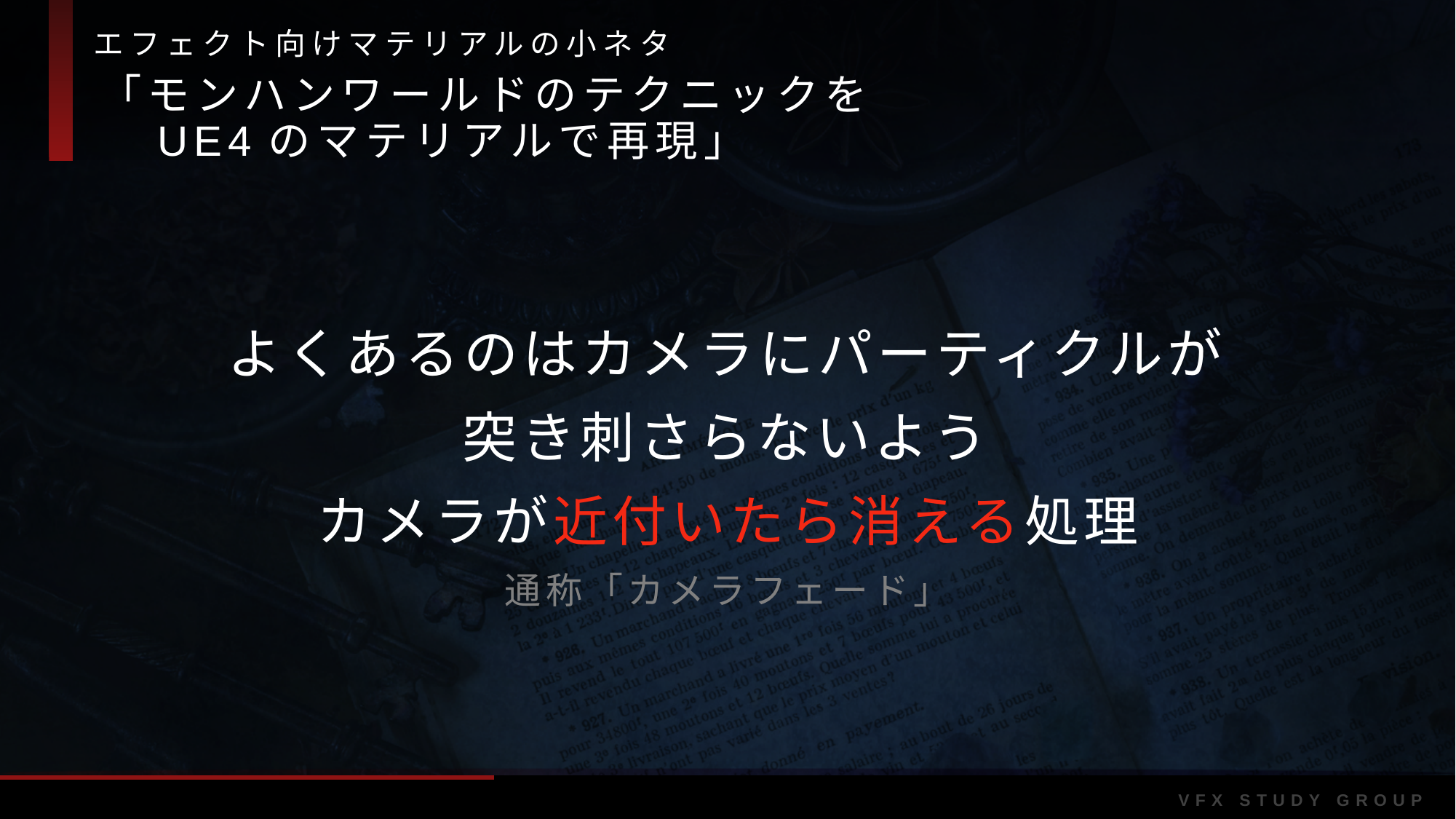

「モンハンワールドのテクニックを
　UE4のマテリアルで再現」
よくあるのはカメラにパーティクルが
突き刺さらないよう
カメラが近付いたら消える処理
通称「カメラフェード」